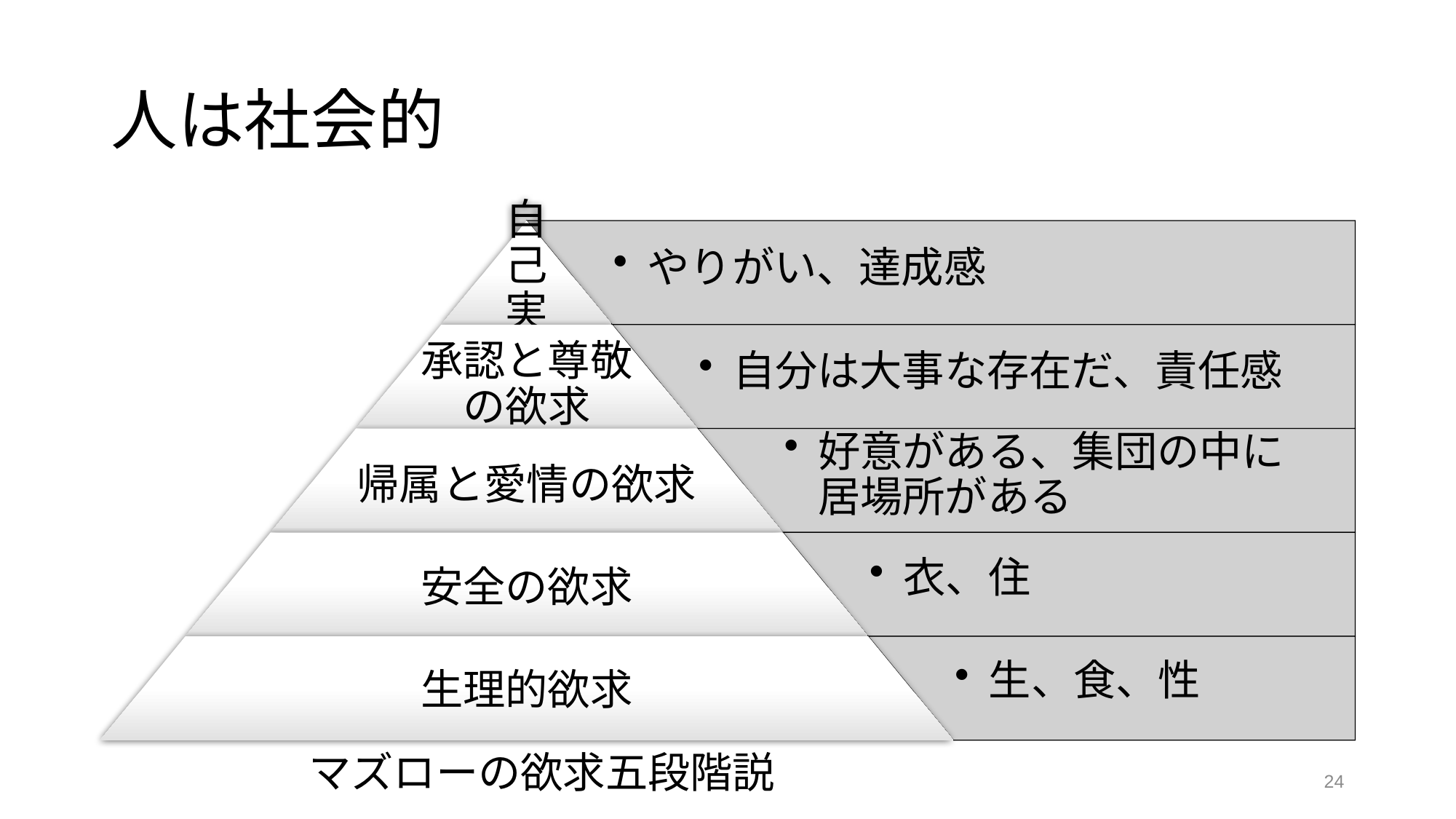

# 人は社会的
やりがい、達成感
自己実現
自分は大事な存在だ、責任感
承認と尊敬の欲求
好意がある、集団の中に居場所がある
帰属と愛情の欲求
衣、住
安全の欲求
生、食、性
生理的欲求
マズローの欲求五段階説
24